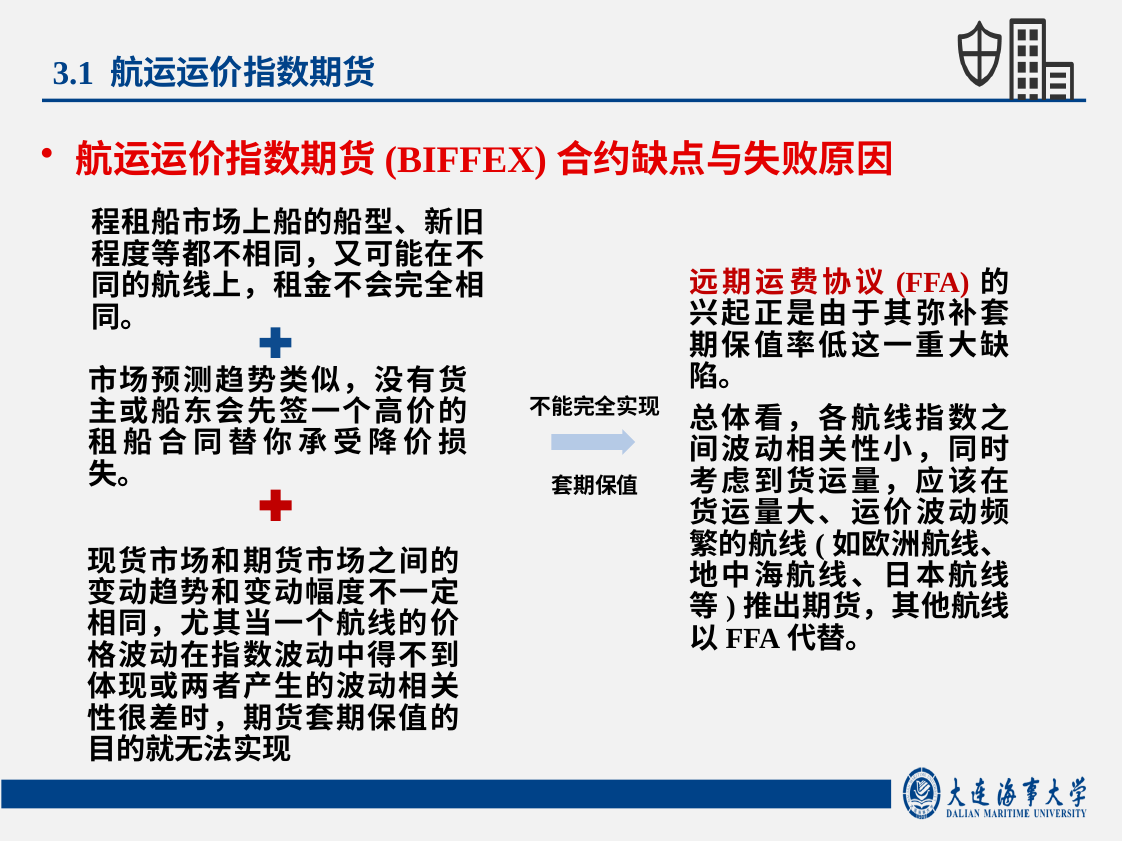

3.1 航运运价指数期货
航运运价指数期货(BIFFEX)合约缺点与失败原因
程租船市场上船的船型、新旧程度等都不相同，又可能在不同的航线上，租金不会完全相同。

市场预测趋势类似，没有货主或船东会先签一个高价的租船合同替你承受降价损失。

现货市场和期货市场之间的变动趋势和变动幅度不一定相同，尤其当一个航线的价格波动在指数波动中得不到体现或两者产生的波动相关性很差时，期货套期保值的目的就无法实现

远期运费协议(FFA)的兴起正是由于其弥补套期保值率低这一重大缺陷。
总体看，各航线指数之间波动相关性小，同时考虑到货运量，应该在货运量大、运价波动频繁的航线(如欧洲航线、地中海航线、日本航线等)推出期货，其他航线以FFA代替。
不能完全实现

套期保值